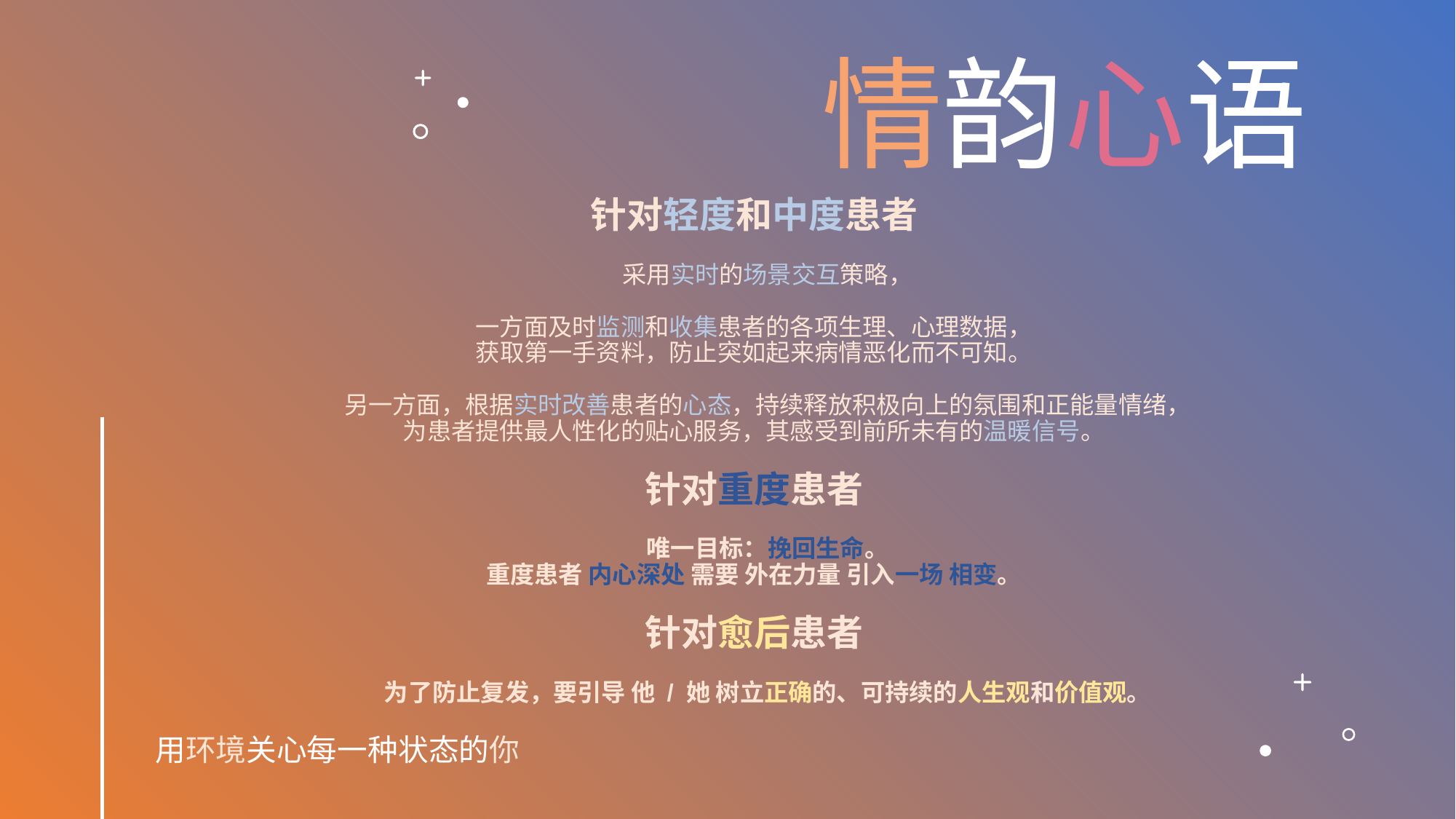

# 情韵心语

针对轻度和中度患者
    采用实时的场景交互策略，

一方面及时监测和收集患者的各项生理、心理数据，
获取第一手资料，防止突如起来病情恶化而不可知。

    另一方面，根据实时改善患者的心态，持续释放积极向上的氛围和正能量情绪，
为患者提供最人性化的贴心服务，其感受到前所未有的温暖信号。

针对重度患者

    唯一目标：挽回生命。
重度患者 内心深处 需要 外在力量 引入一场 相变。

针对愈后患者

    为了防止复发，要引导 他 / 她 树立正确的、可持续的人生观和价值观。

用环境关心每一种状态的你